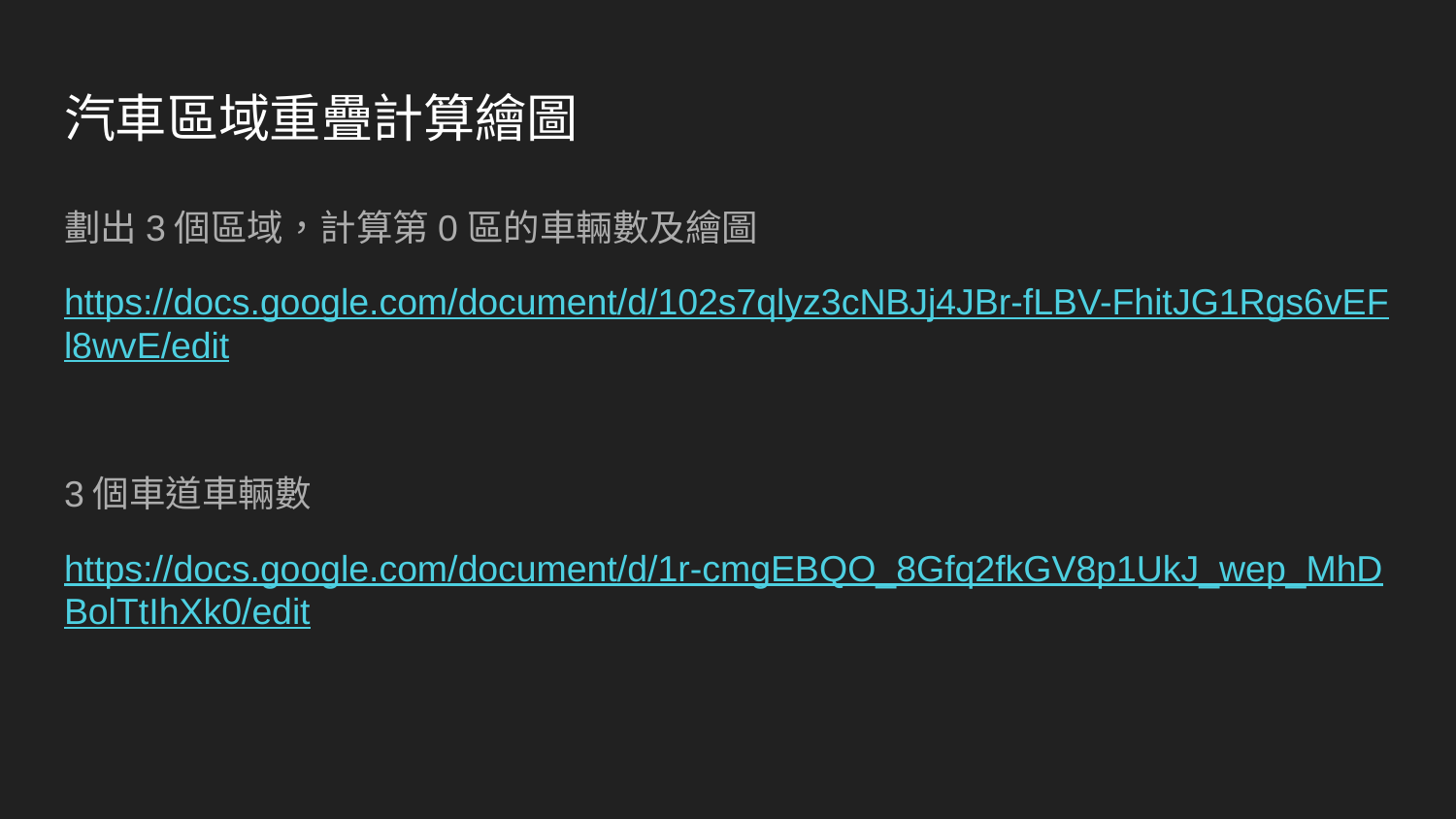

# 汽車區域重疊計算繪圖
劃出3個區域，計算第0區的車輛數及繪圖
https://docs.google.com/document/d/102s7qlyz3cNBJj4JBr-fLBV-FhitJG1Rgs6vEFl8wvE/edit

3個車道車輛數
https://docs.google.com/document/d/1r-cmgEBQO_8Gfq2fkGV8p1UkJ_wep_MhDBolTtIhXk0/edit